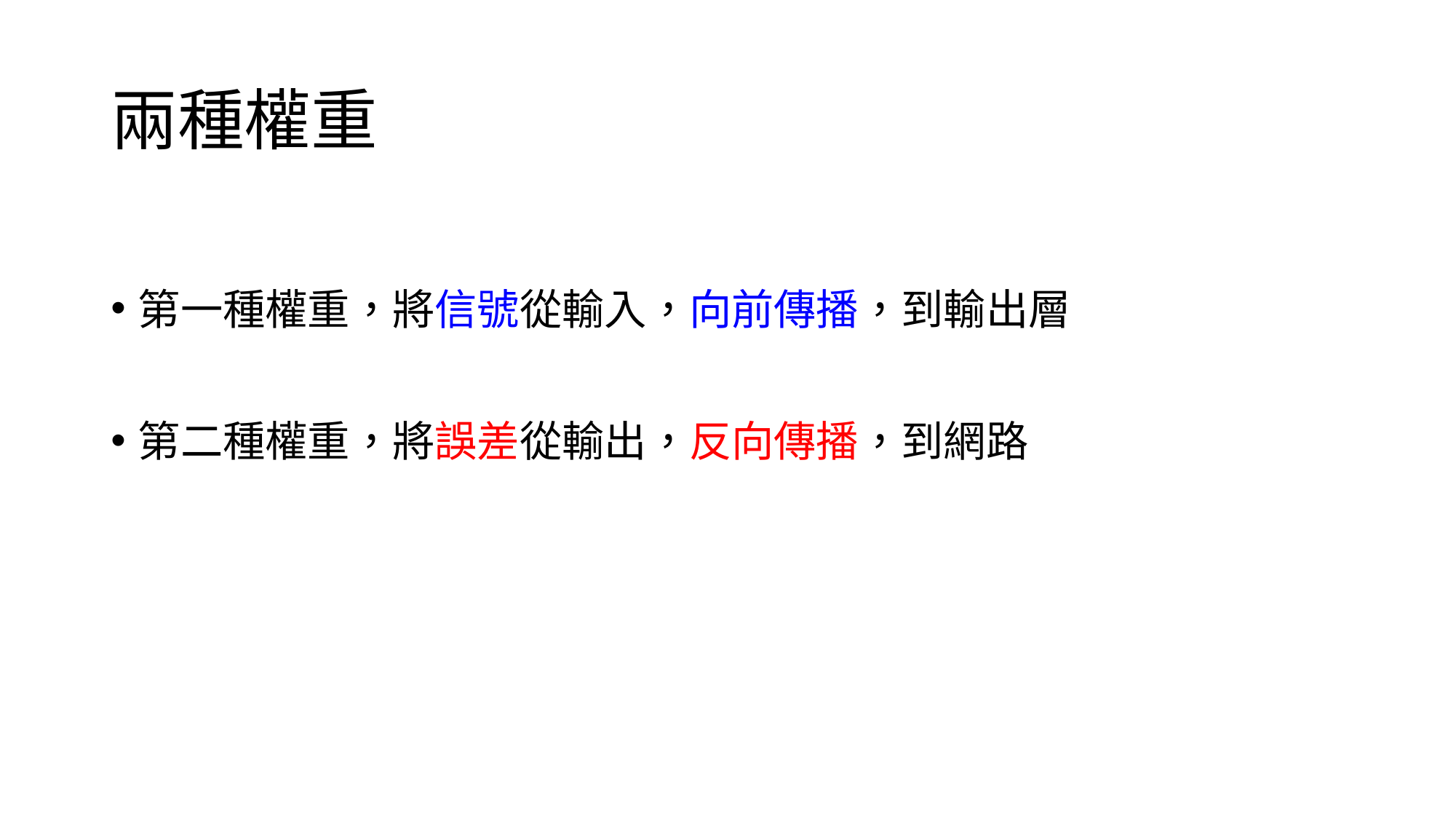

# 兩種權重
第一種權重，將信號從輸入，向前傳播，到輸出層

第二種權重，將誤差從輸出，反向傳播，到網路